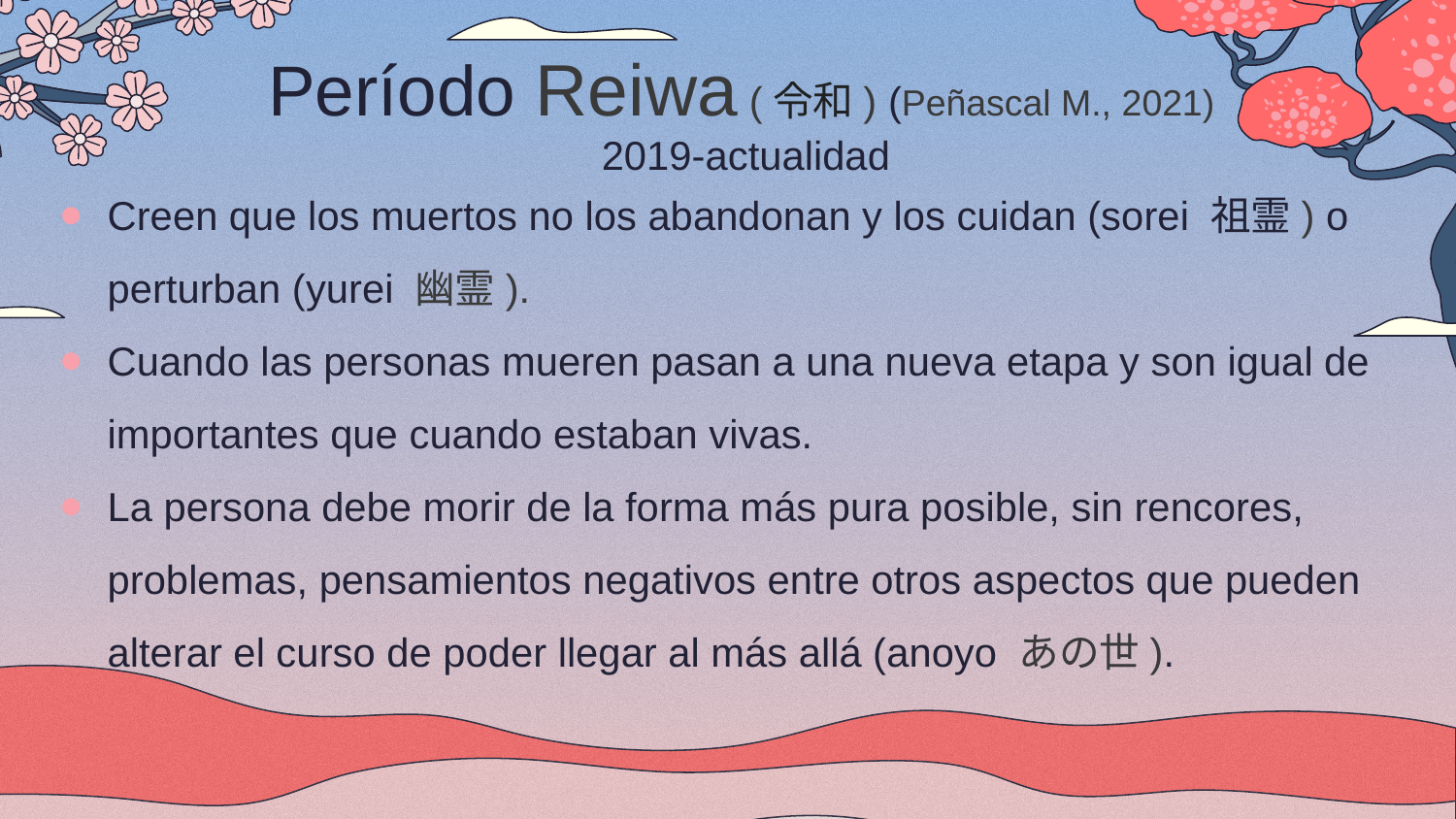

# Período Reiwa (令和) (Peñascal M., 2021) 2019-actualidad
Creen que los muertos no los abandonan y los cuidan (sorei 祖霊) o perturban (yurei 幽霊).
Cuando las personas mueren pasan a una nueva etapa y son igual de importantes que cuando estaban vivas.
La persona debe morir de la forma más pura posible, sin rencores, problemas, pensamientos negativos entre otros aspectos que pueden alterar el curso de poder llegar al más allá (anoyo あの世).